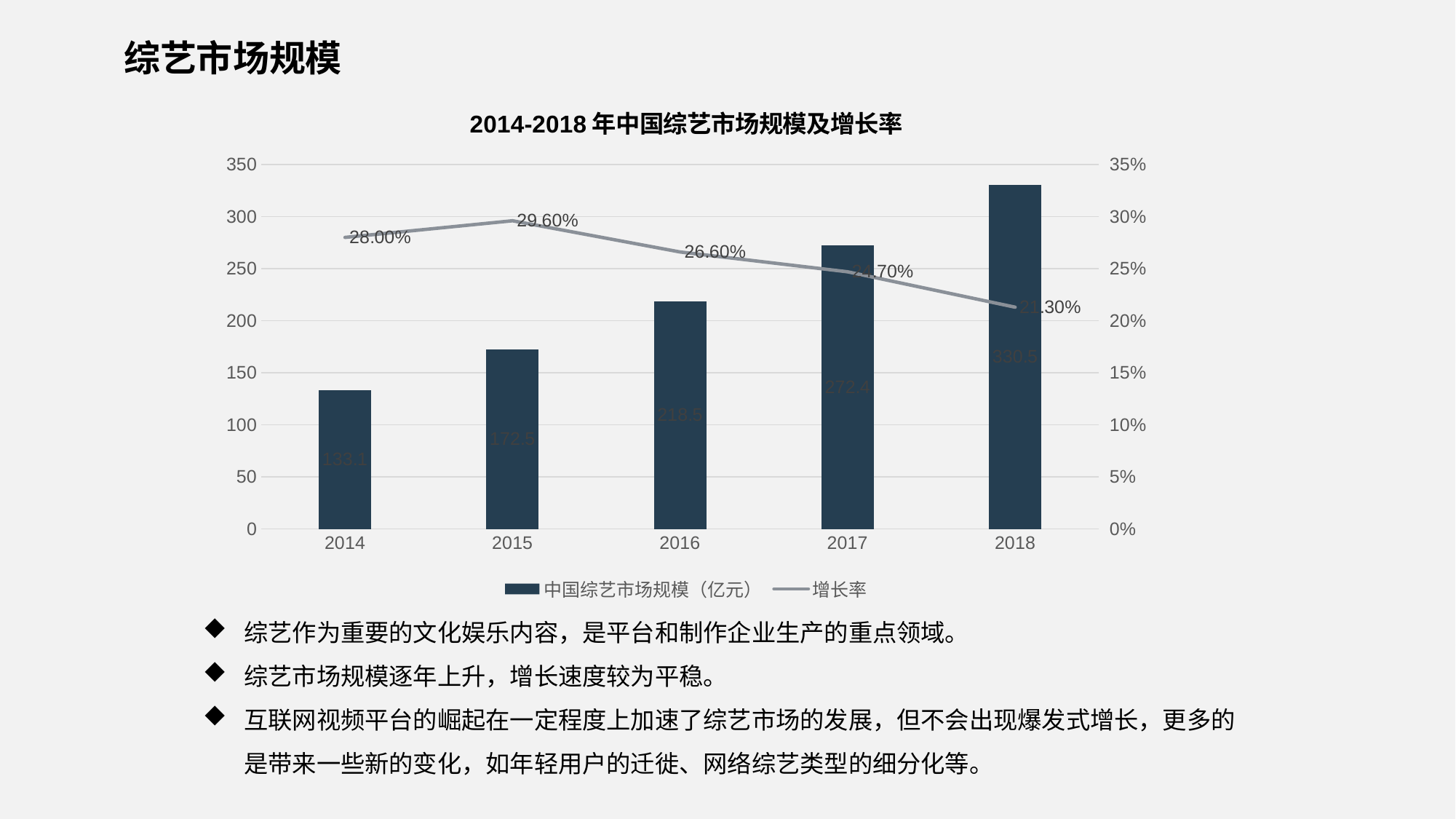

综艺市场规模

### Chart: 2014-2018年中国综艺市场规模及增长率

| Category | 中国综艺市场规模（亿元） | 增长率 |
|---|---|---|
| 2014 | 133.1 | 0.28 |
| 2015 | 172.5 | 0.296 |
| 2016 | 218.5 | 0.266 |
| 2017 | 272.4 | 0.247 |
| 2018 | 330.5 | 0.213 |
综艺作为重要的文化娱乐内容，是平台和制作企业生产的重点领域。
综艺市场规模逐年上升，增长速度较为平稳。
互联网视频平台的崛起在一定程度上加速了综艺市场的发展，但不会出现爆发式增长，更多的是带来一些新的变化，如年轻用户的迁徙、网络综艺类型的细分化等。